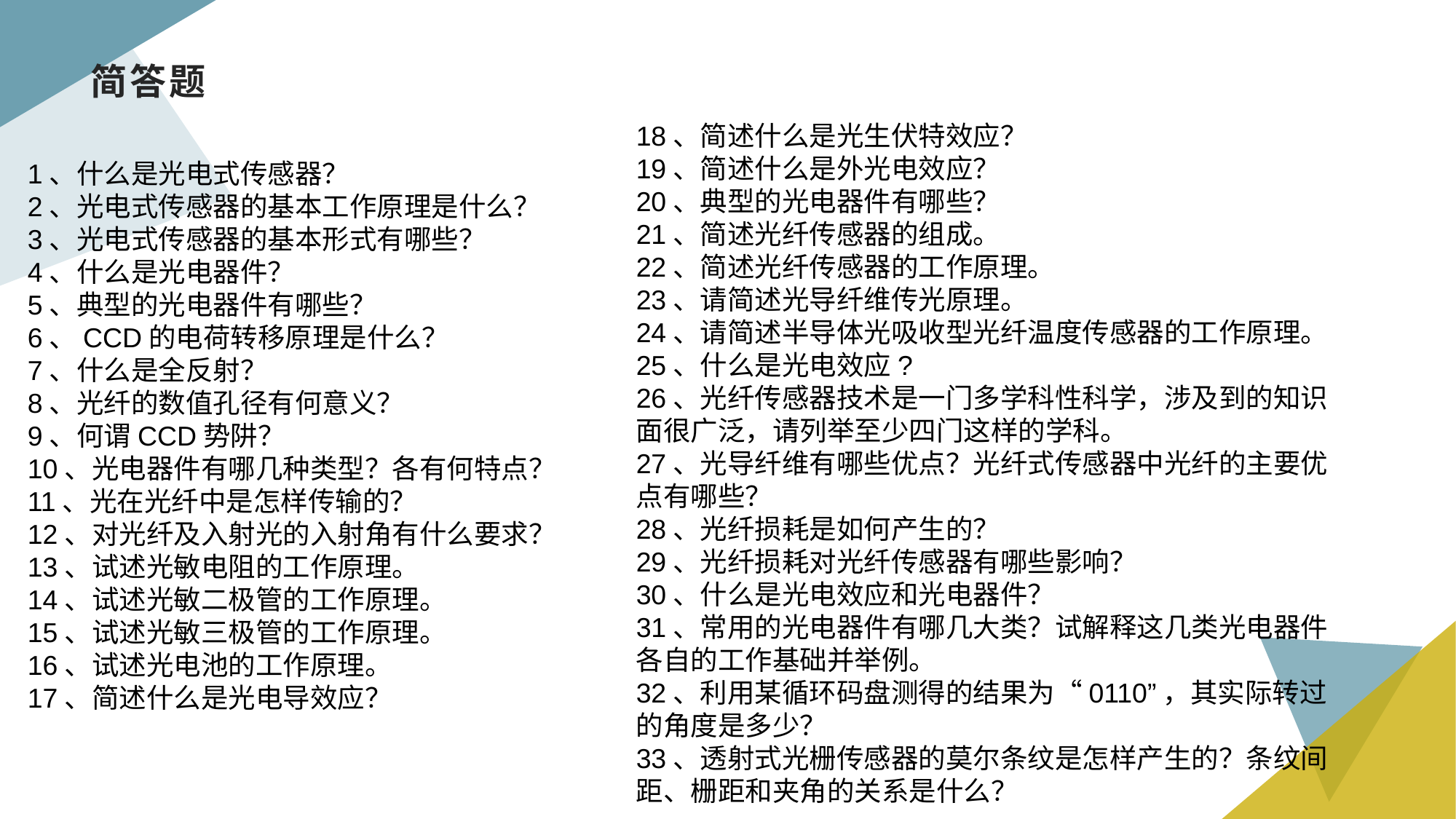

# 简答题
18、简述什么是光生伏特效应？
19、简述什么是外光电效应？
20、典型的光电器件有哪些？
21、简述光纤传感器的组成。
22、简述光纤传感器的工作原理。
23、请简述光导纤维传光原理。
24、请简述半导体光吸收型光纤温度传感器的工作原理。
25、什么是光电效应?
26、光纤传感器技术是一门多学科性科学，涉及到的知识面很广泛，请列举至少四门这样的学科。
27、光导纤维有哪些优点？光纤式传感器中光纤的主要优点有哪些？
28、光纤损耗是如何产生的？
29、光纤损耗对光纤传感器有哪些影响？
30、什么是光电效应和光电器件？
31、常用的光电器件有哪几大类？试解释这几类光电器件各自的工作基础并举例。
32、利用某循环码盘测得的结果为“0110”，其实际转过的角度是多少？
33、透射式光栅传感器的莫尔条纹是怎样产生的？条纹间距、栅距和夹角的关系是什么？
1、什么是光电式传感器？
2、光电式传感器的基本工作原理是什么？
3、光电式传感器的基本形式有哪些？
4、什么是光电器件？
5、典型的光电器件有哪些？
6、CCD的电荷转移原理是什么？
7、什么是全反射？
8、光纤的数值孔径有何意义？
9、何谓CCD势阱？
10、光电器件有哪几种类型？各有何特点？
11、光在光纤中是怎样传输的？
12、对光纤及入射光的入射角有什么要求？
13、试述光敏电阻的工作原理。
14、试述光敏二极管的工作原理。
15、试述光敏三极管的工作原理。
16、试述光电池的工作原理。
17、简述什么是光电导效应？